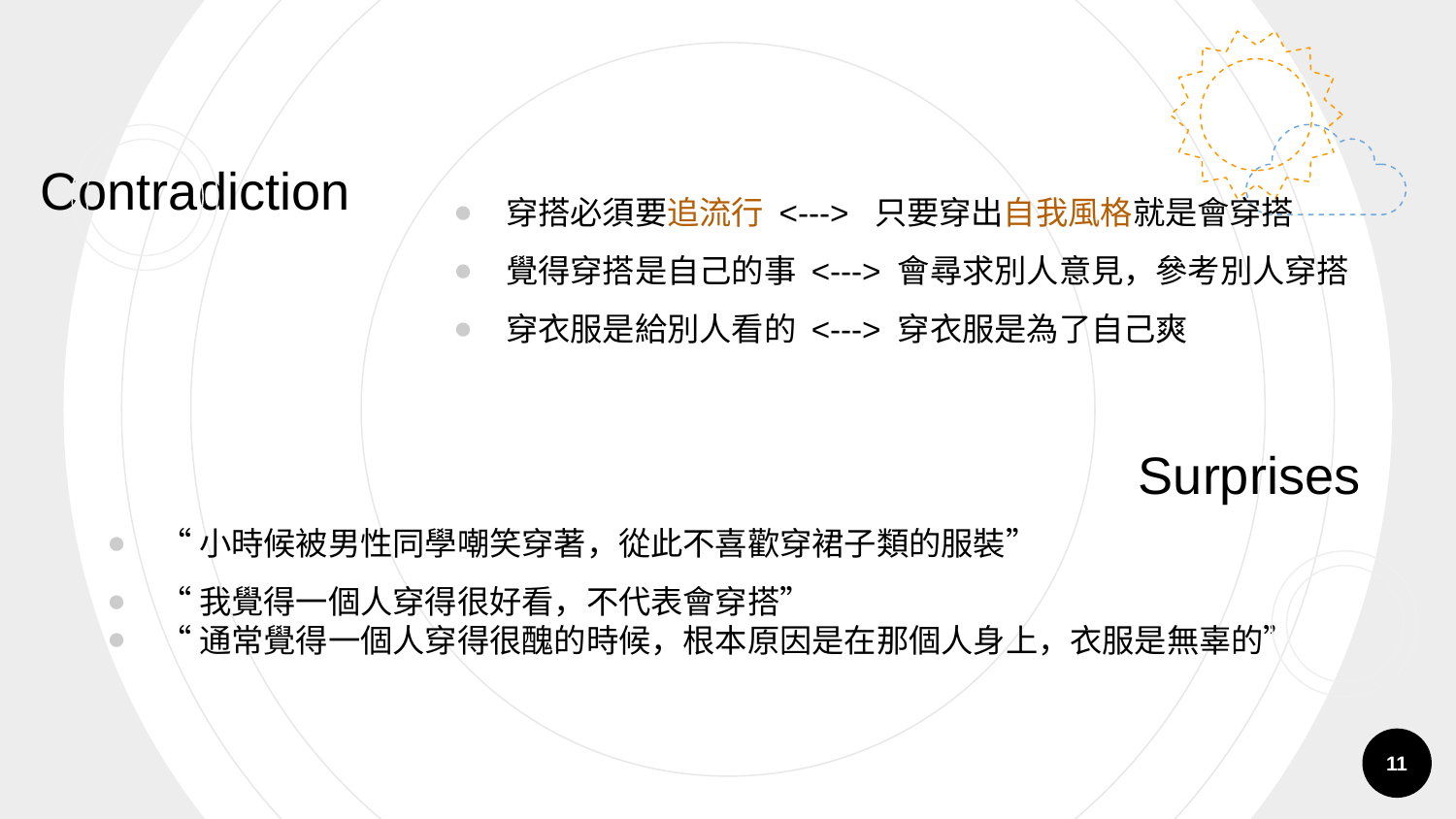

Contradiction

穿搭必須要追流行 <--->  只要穿出自我風格就是會穿搭
覺得穿搭是自己的事 <---> 會尋求別人意見，參考別人穿搭
穿衣服是給別人看的 <---> 穿衣服是為了自己爽

Surprises
“小時候被男性同學嘲笑穿著，從此不喜歡穿裙子類的服裝”
“我覺得一個人穿得很好看，不代表會穿搭”
“通常覺得一個人穿得很醜的時候，根本原因是在那個人身上，衣服是無辜的”

11